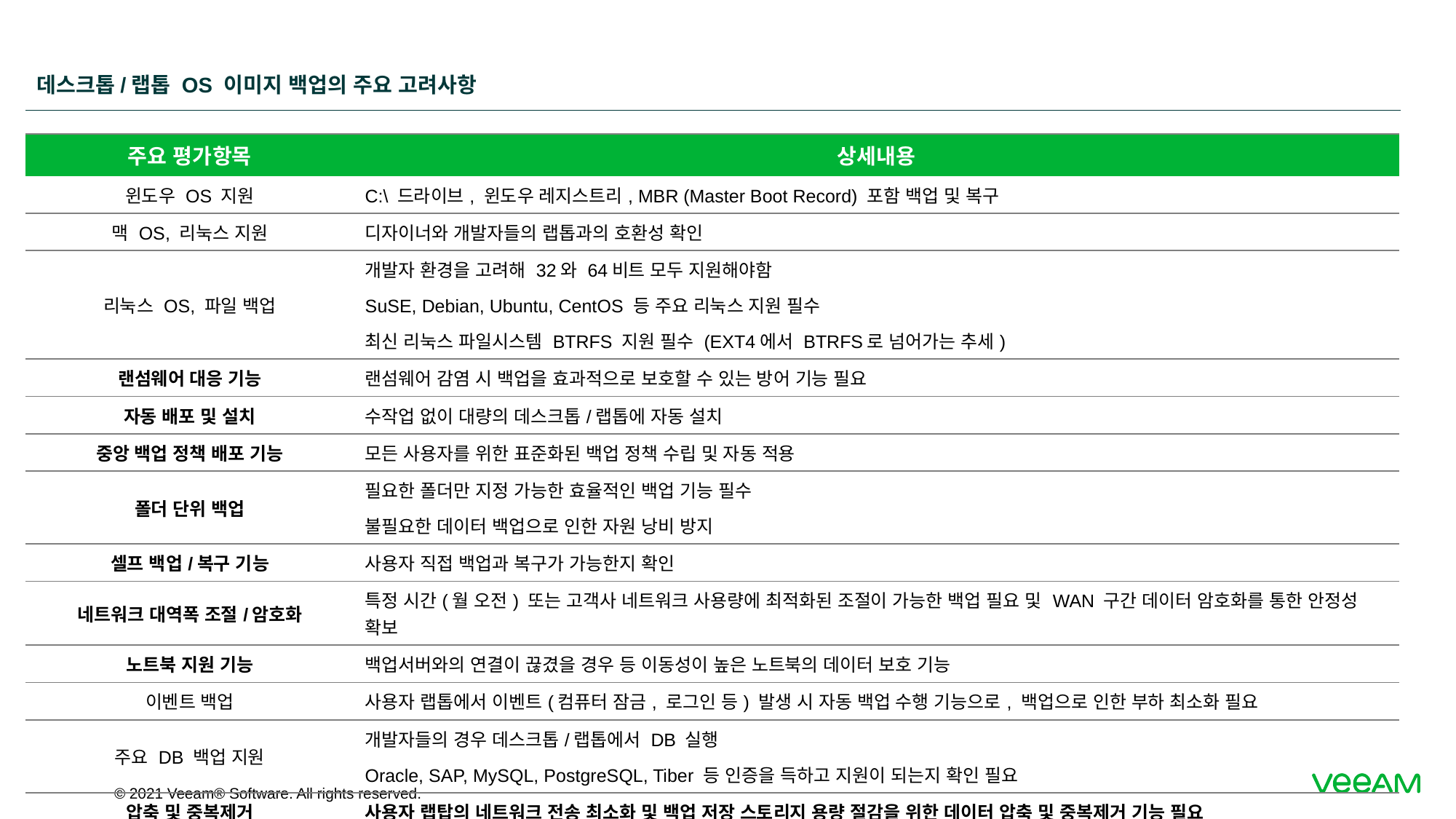

# 데스크톱/랩톱 OS 이미지 백업의 주요 고려사항
| 주요 평가항목 | 상세내용 |
| --- | --- |
| 윈도우 OS 지원 | C:\ 드라이브, 윈도우 레지스트리, MBR (Master Boot Record) 포함 백업 및 복구 |
| 맥 OS, 리눅스 지원 | 디자이너와 개발자들의 랩톱과의 호환성 확인 |
| 리눅스 OS, 파일 백업 | 개발자 환경을 고려해 32와 64비트 모두 지원해야함 SuSE, Debian, Ubuntu, CentOS 등 주요 리눅스 지원 필수 최신 리눅스 파일시스템 BTRFS 지원 필수 (EXT4에서 BTRFS로 넘어가는 추세) |
| 랜섬웨어 대응 기능 | 랜섬웨어 감염 시 백업을 효과적으로 보호할 수 있는 방어 기능 필요 |
| 자동 배포 및 설치 | 수작업 없이 대량의 데스크톱/랩톱에 자동 설치 |
| 중앙 백업 정책 배포 기능 | 모든 사용자를 위한 표준화된 백업 정책 수립 및 자동 적용 |
| 폴더 단위 백업 | 필요한 폴더만 지정 가능한 효율적인 백업 기능 필수 불필요한 데이터 백업으로 인한 자원 낭비 방지 |
| 셀프 백업/복구 기능 | 사용자 직접 백업과 복구가 가능한지 확인 |
| 네트워크 대역폭 조절/암호화 | 특정 시간(월 오전) 또는 고객사 네트워크 사용량에 최적화된 조절이 가능한 백업 필요 및 WAN 구간 데이터 암호화를 통한 안정성 확보 |
| 노트북 지원 기능 | 백업서버와의 연결이 끊겼을 경우 등 이동성이 높은 노트북의 데이터 보호 기능 |
| 이벤트 백업 | 사용자 랩톱에서 이벤트(컴퓨터 잠금, 로그인 등) 발생 시 자동 백업 수행 기능으로, 백업으로 인한 부하 최소화 필요 |
| 주요 DB 백업 지원 | 개발자들의 경우 데스크톱/랩톱에서 DB 실행 Oracle, SAP, MySQL, PostgreSQL, Tiber 등 인증을 득하고 지원이 되는지 확인 필요 |
| 압축 및 중복제거 | 사용자 랩탑의 네트워크 전송 최소화 및 백업 저장 스토리지 용량 절감을 위한 데이터 압축 및 중복제거 기능 필요 |